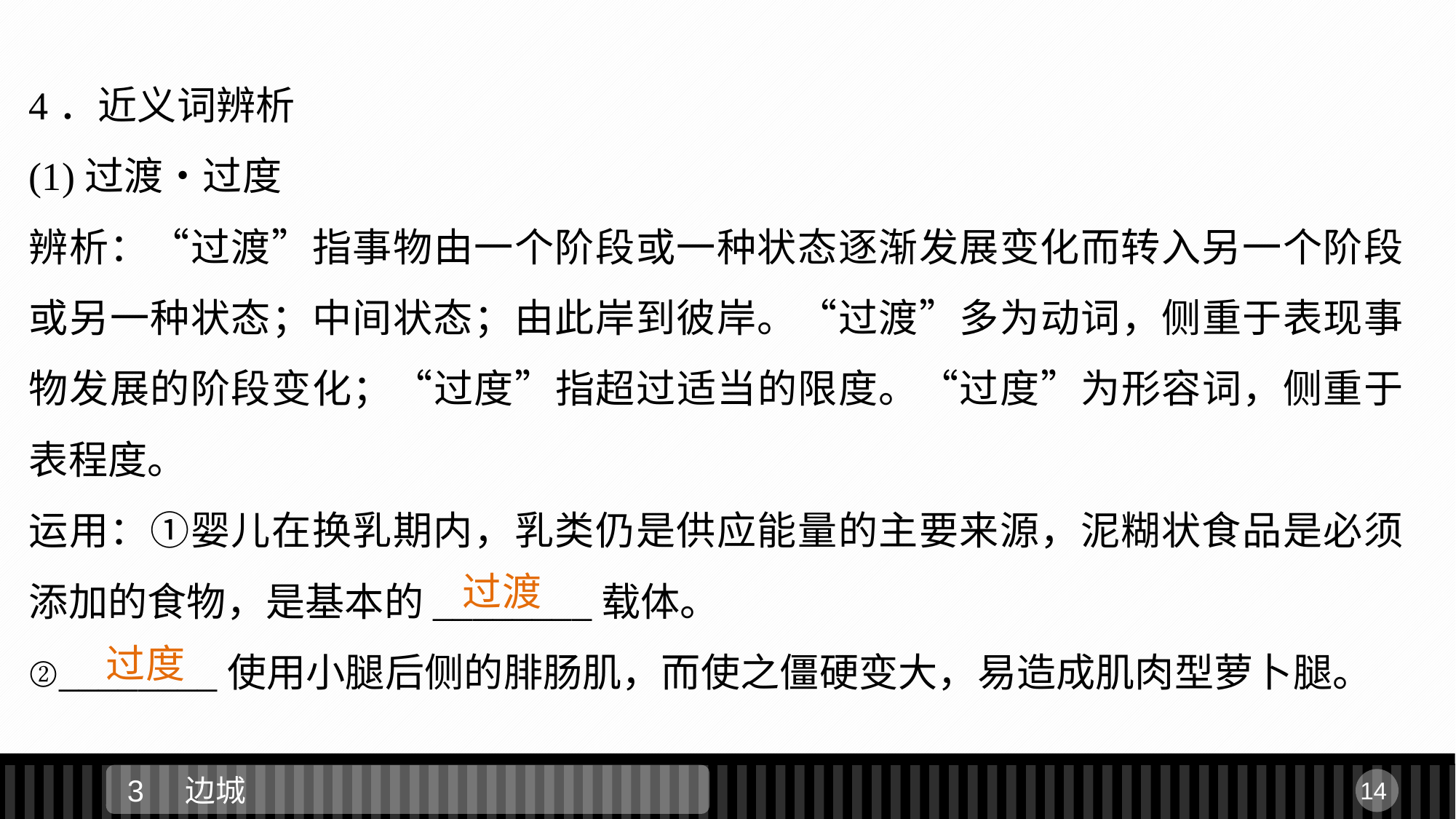

4．近义词辨析
(1)过渡•过度
辨析：“过渡”指事物由一个阶段或一种状态逐渐发展变化而转入另一个阶段或另一种状态；中间状态；由此岸到彼岸。“过渡”多为动词，侧重于表现事物发展的阶段变化；“过度”指超过适当的限度。“过度”为形容词，侧重于表程度。
运用：①婴儿在换乳期内，乳类仍是供应能量的主要来源，泥糊状食品是必须添加的食物，是基本的________载体。
②________使用小腿后侧的腓肠肌，而使之僵硬变大，易造成肌肉型萝卜腿。

过渡
过度